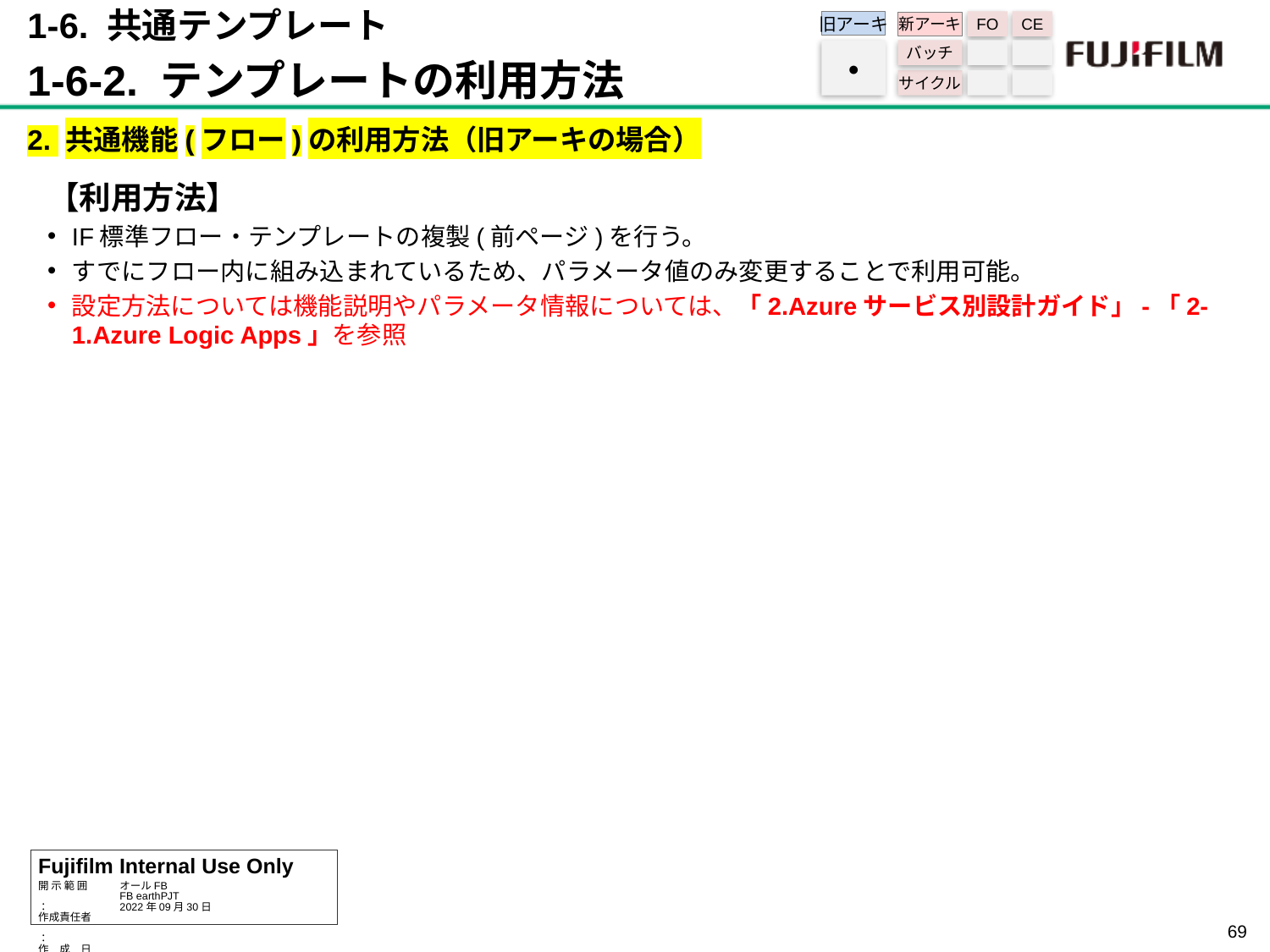

1-6. 共通テンプレート
1-6-2. テンプレートの利用方法
旧アーキ
FO
CE
新アーキ
バッチ

サイクル

●
2. 共通機能(フロー)の利用方法（旧アーキの場合）
【利用方法】
IF標準フロー・テンプレートの複製(前ページ)を行う。
すでにフロー内に組み込まれているため、パラメータ値のみ変更することで利用可能。
設定方法については機能説明やパラメータ情報については、「2.Azureサービス別設計ガイド」-「2-1.Azure Logic Apps」を参照

69